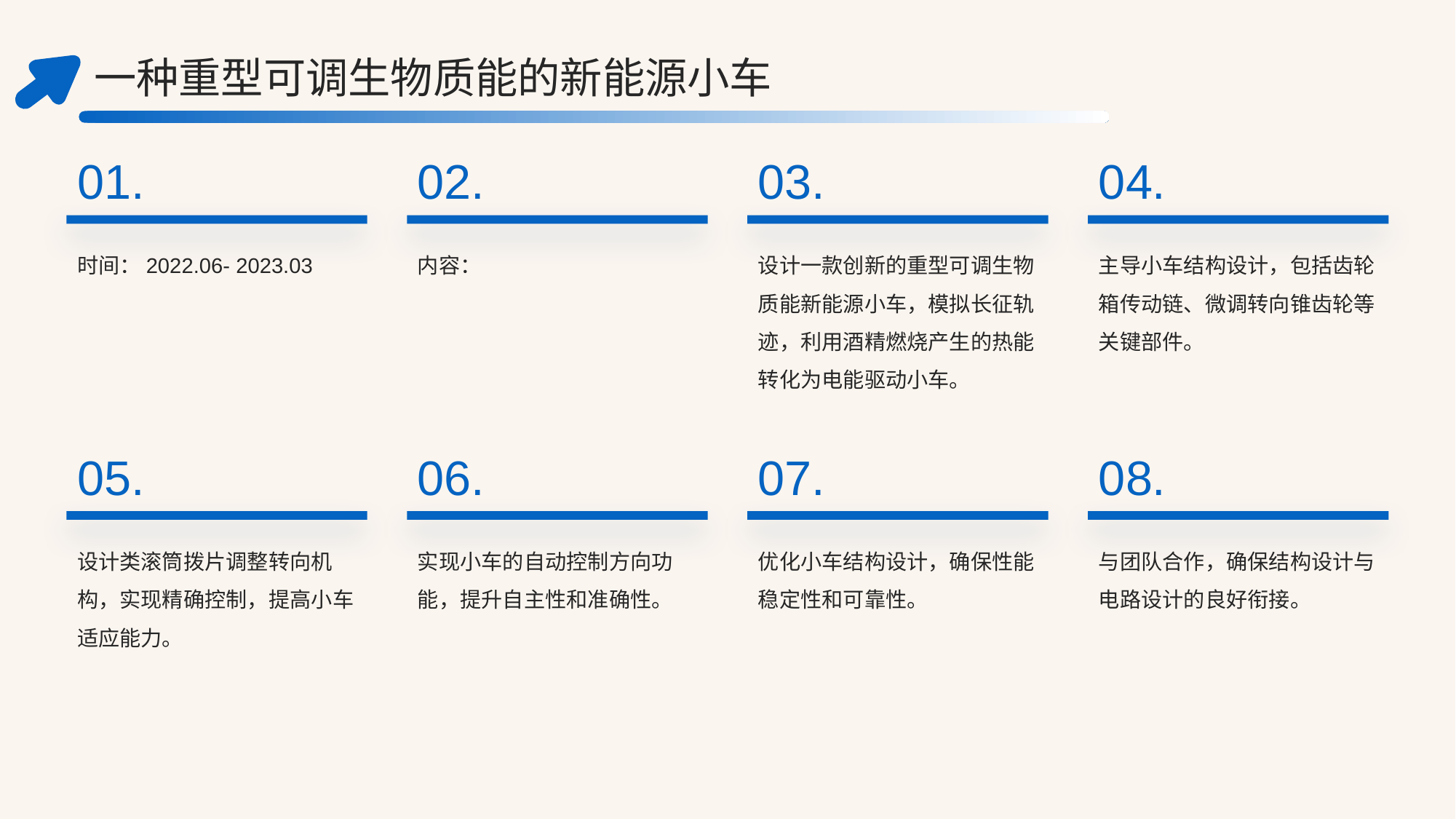

一种重型可调生物质能的新能源小车

01.
02.
03.
04.

时间：2022.06- 2023.03
内容：
设计一款创新的重型可调生物质能新能源小车，模拟长征轨迹，利用酒精燃烧产生的热能转化为电能驱动小车。
主导小车结构设计，包括齿轮箱传动链、微调转向锥齿轮等关键部件。
05.
06.
07.
08.

设计类滚筒拨片调整转向机构，实现精确控制，提高小车适应能力。
实现小车的自动控制方向功能，提升自主性和准确性。
优化小车结构设计，确保性能稳定性和可靠性。
与团队合作，确保结构设计与电路设计的良好衔接。